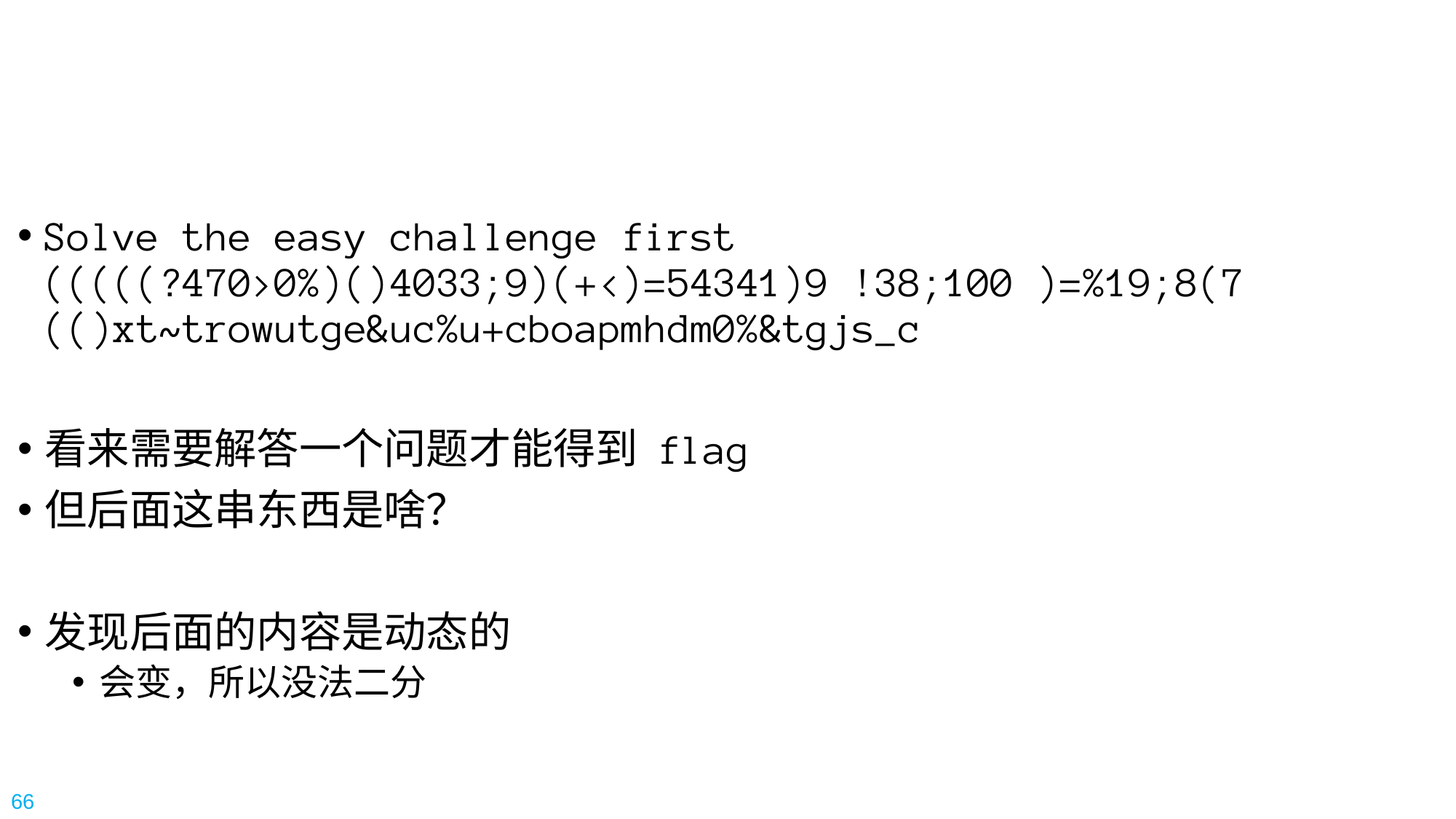

#
Solve the easy challenge first
(((((?470>0%)()4033;9)(+<)=54341)9 !38;100 )=%19;8(7 (()xt~trowutge&uc%u+cboapmhdm0%&tgjs_c

看来需要解答一个问题才能得到 flag
但后面这串东西是啥？

发现后面的内容是动态的
会变，所以没法二分
66